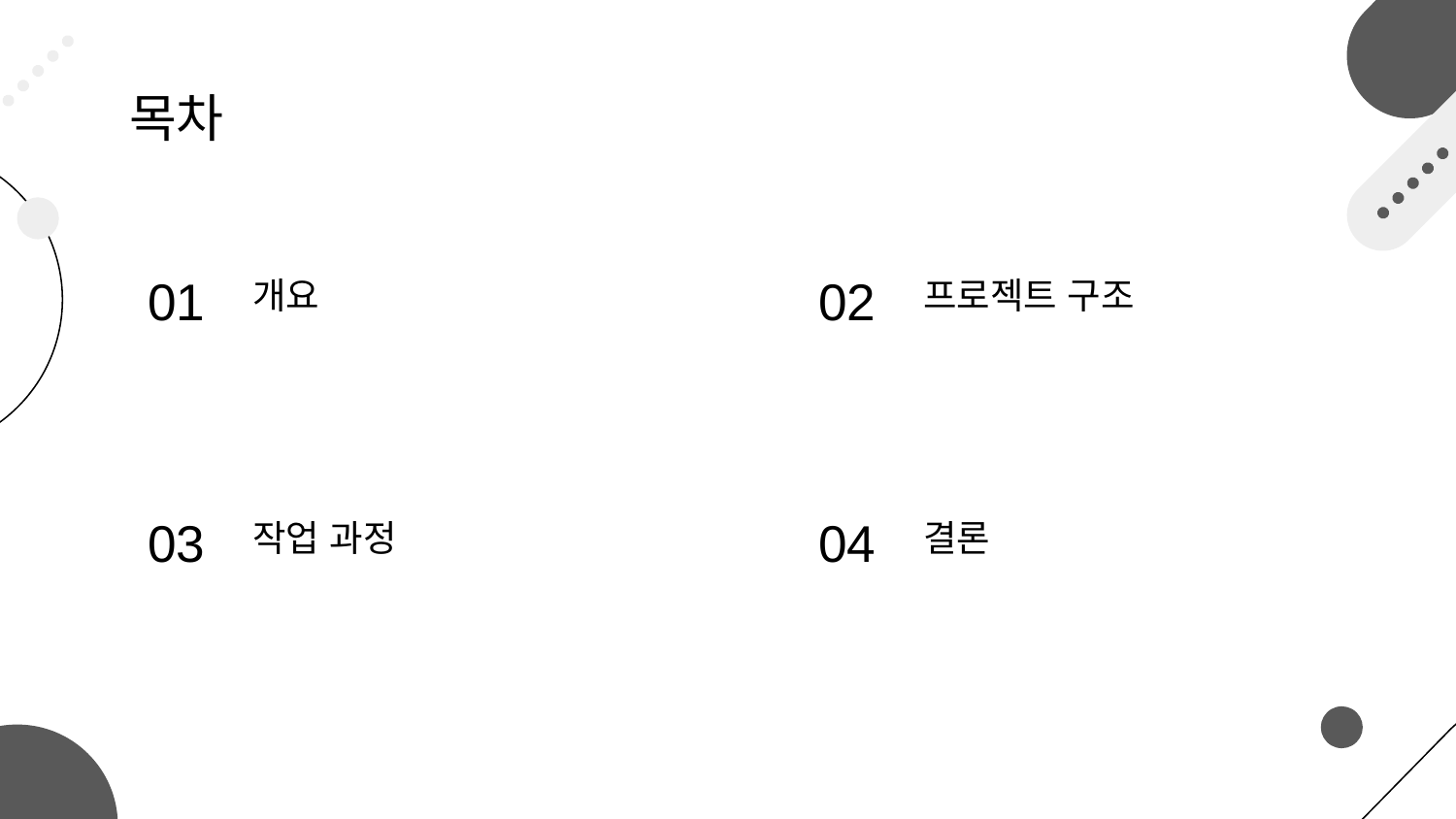

# 목차
01
개요
02
프로젝트 구조
작업 과정
결론
03
04